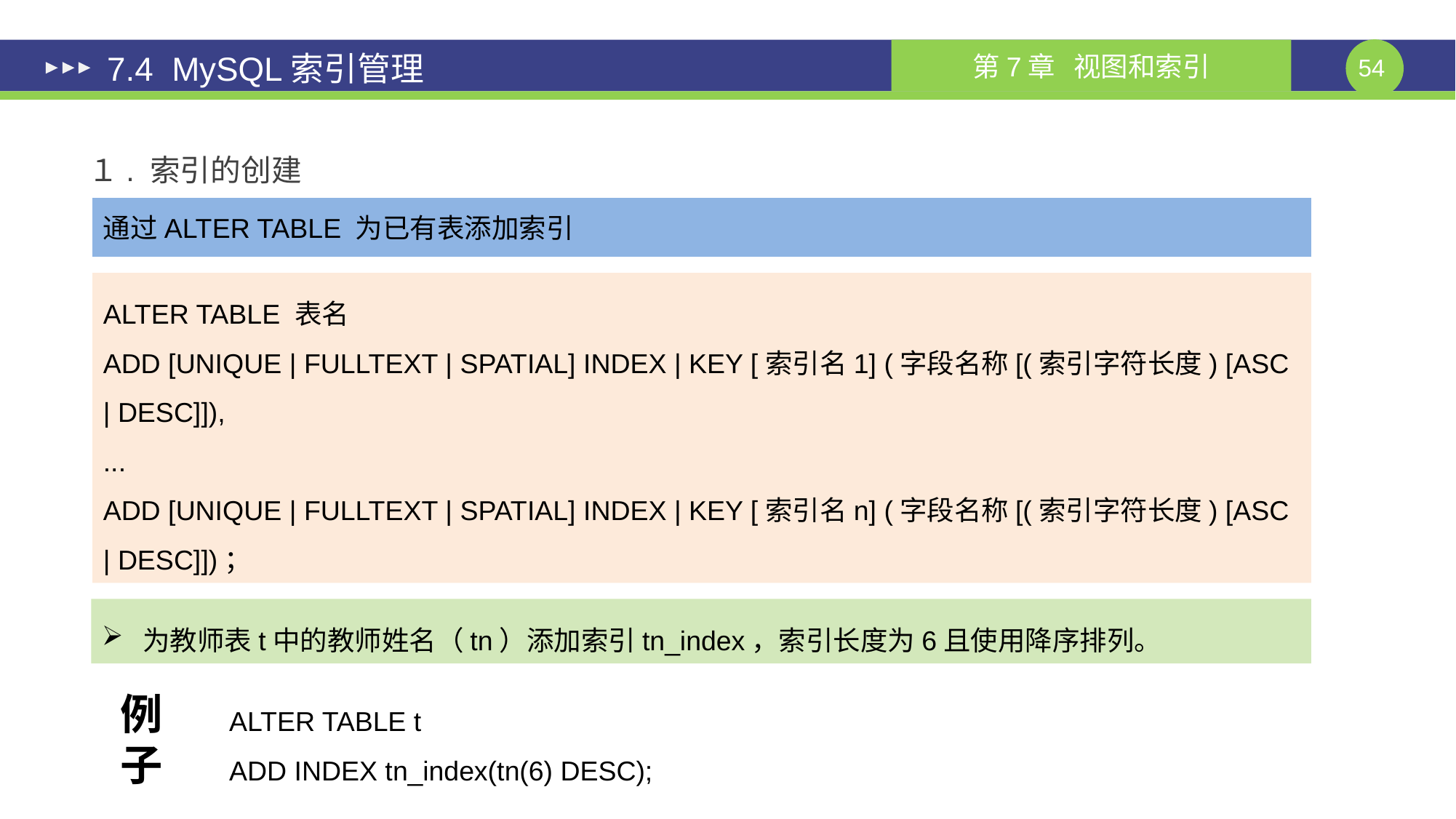

# 7.4  MySQL索引管理
１. 索引的创建
通过ALTER TABLE 为已有表添加索引
ALTER TABLE 表名
ADD [UNIQUE | FULLTEXT | SPATIAL] INDEX | KEY [索引名1] (字段名称[(索引字符长度) [ASC | DESC]]),
...
ADD [UNIQUE | FULLTEXT | SPATIAL] INDEX | KEY [索引名n] (字段名称[(索引字符长度) [ASC | DESC]])；
为教师表t中的教师姓名（tn）添加索引tn_index，索引长度为6且使用降序排列。
例子
ALTER TABLE t
ADD INDEX tn_index(tn(6) DESC);